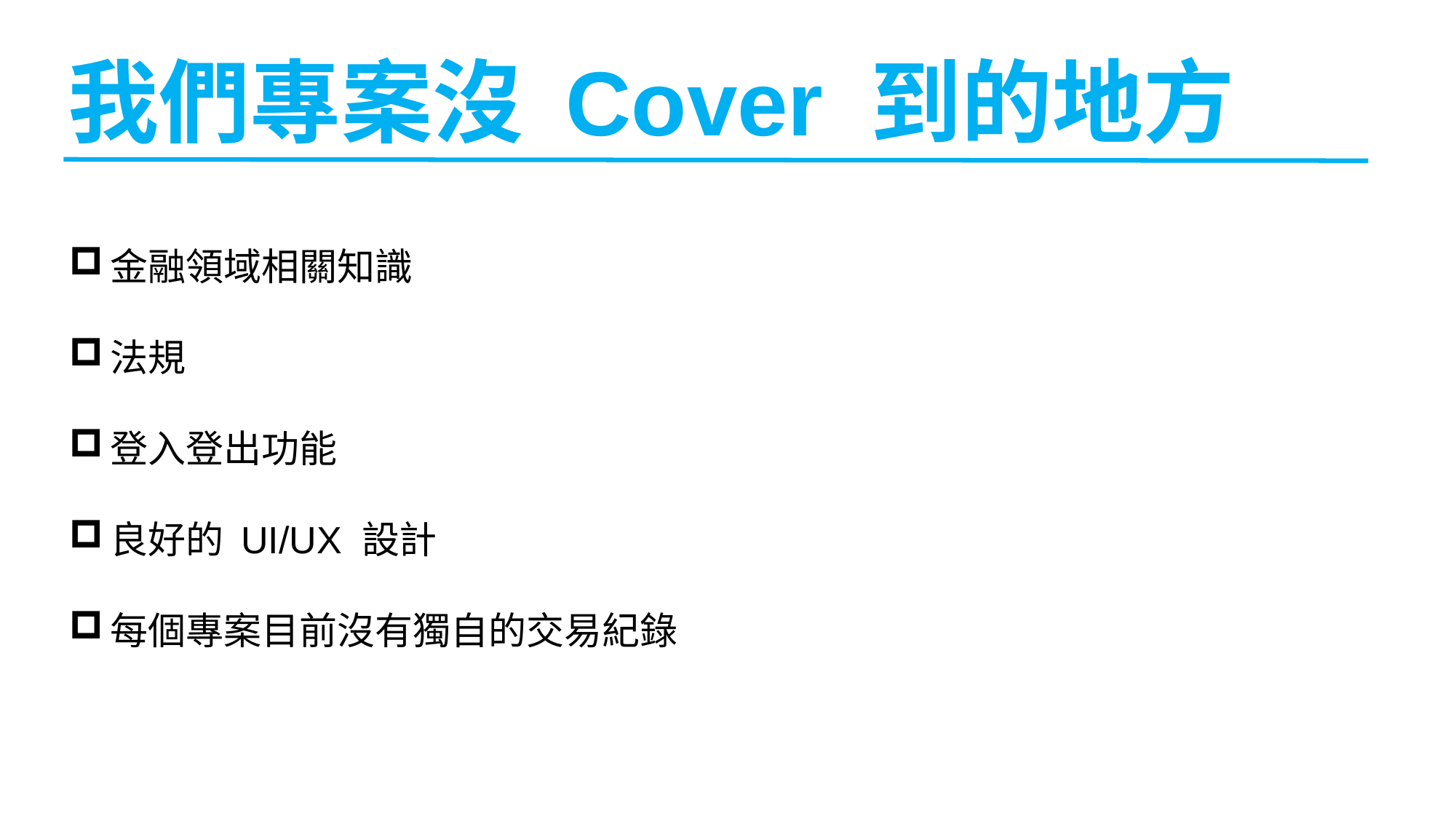

我們專案沒 Cover 到的地方

金融領域相關知識

法規

登入登出功能

良好的 UI/UX 設計

每個專案目前沒有獨自的交易紀錄